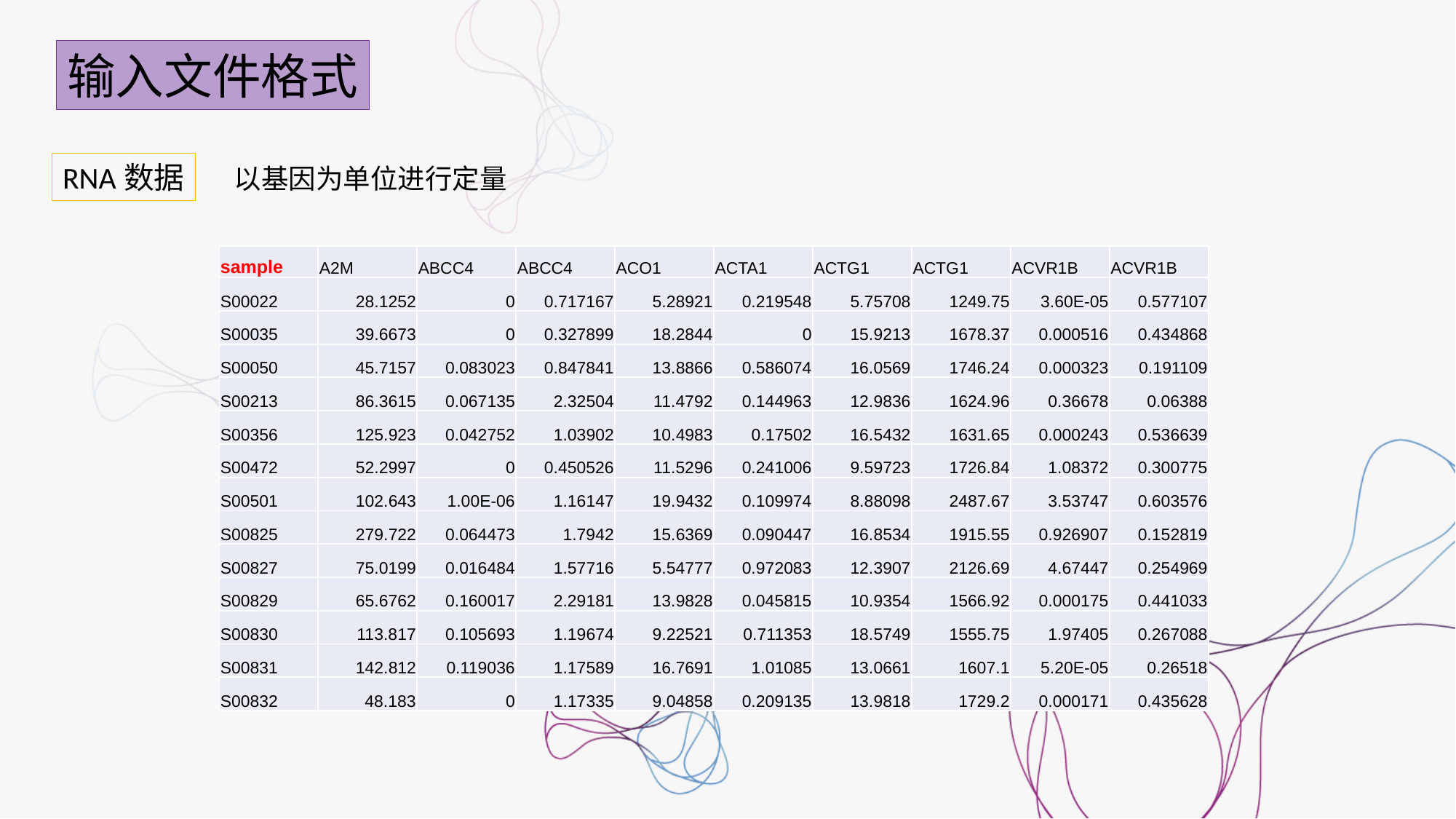

输入文件格式
RNA数据
以基因为单位进行定量
| sample | A2M | ABCC4 | ABCC4 | ACO1 | ACTA1 | ACTG1 | ACTG1 | ACVR1B | ACVR1B |
| --- | --- | --- | --- | --- | --- | --- | --- | --- | --- |
| S00022 | 28.1252 | 0 | 0.717167 | 5.28921 | 0.219548 | 5.75708 | 1249.75 | 3.60E-05 | 0.577107 |
| S00035 | 39.6673 | 0 | 0.327899 | 18.2844 | 0 | 15.9213 | 1678.37 | 0.000516 | 0.434868 |
| S00050 | 45.7157 | 0.083023 | 0.847841 | 13.8866 | 0.586074 | 16.0569 | 1746.24 | 0.000323 | 0.191109 |
| S00213 | 86.3615 | 0.067135 | 2.32504 | 11.4792 | 0.144963 | 12.9836 | 1624.96 | 0.36678 | 0.06388 |
| S00356 | 125.923 | 0.042752 | 1.03902 | 10.4983 | 0.17502 | 16.5432 | 1631.65 | 0.000243 | 0.536639 |
| S00472 | 52.2997 | 0 | 0.450526 | 11.5296 | 0.241006 | 9.59723 | 1726.84 | 1.08372 | 0.300775 |
| S00501 | 102.643 | 1.00E-06 | 1.16147 | 19.9432 | 0.109974 | 8.88098 | 2487.67 | 3.53747 | 0.603576 |
| S00825 | 279.722 | 0.064473 | 1.7942 | 15.6369 | 0.090447 | 16.8534 | 1915.55 | 0.926907 | 0.152819 |
| S00827 | 75.0199 | 0.016484 | 1.57716 | 5.54777 | 0.972083 | 12.3907 | 2126.69 | 4.67447 | 0.254969 |
| S00829 | 65.6762 | 0.160017 | 2.29181 | 13.9828 | 0.045815 | 10.9354 | 1566.92 | 0.000175 | 0.441033 |
| S00830 | 113.817 | 0.105693 | 1.19674 | 9.22521 | 0.711353 | 18.5749 | 1555.75 | 1.97405 | 0.267088 |
| S00831 | 142.812 | 0.119036 | 1.17589 | 16.7691 | 1.01085 | 13.0661 | 1607.1 | 5.20E-05 | 0.26518 |
| S00832 | 48.183 | 0 | 1.17335 | 9.04858 | 0.209135 | 13.9818 | 1729.2 | 0.000171 | 0.435628 |